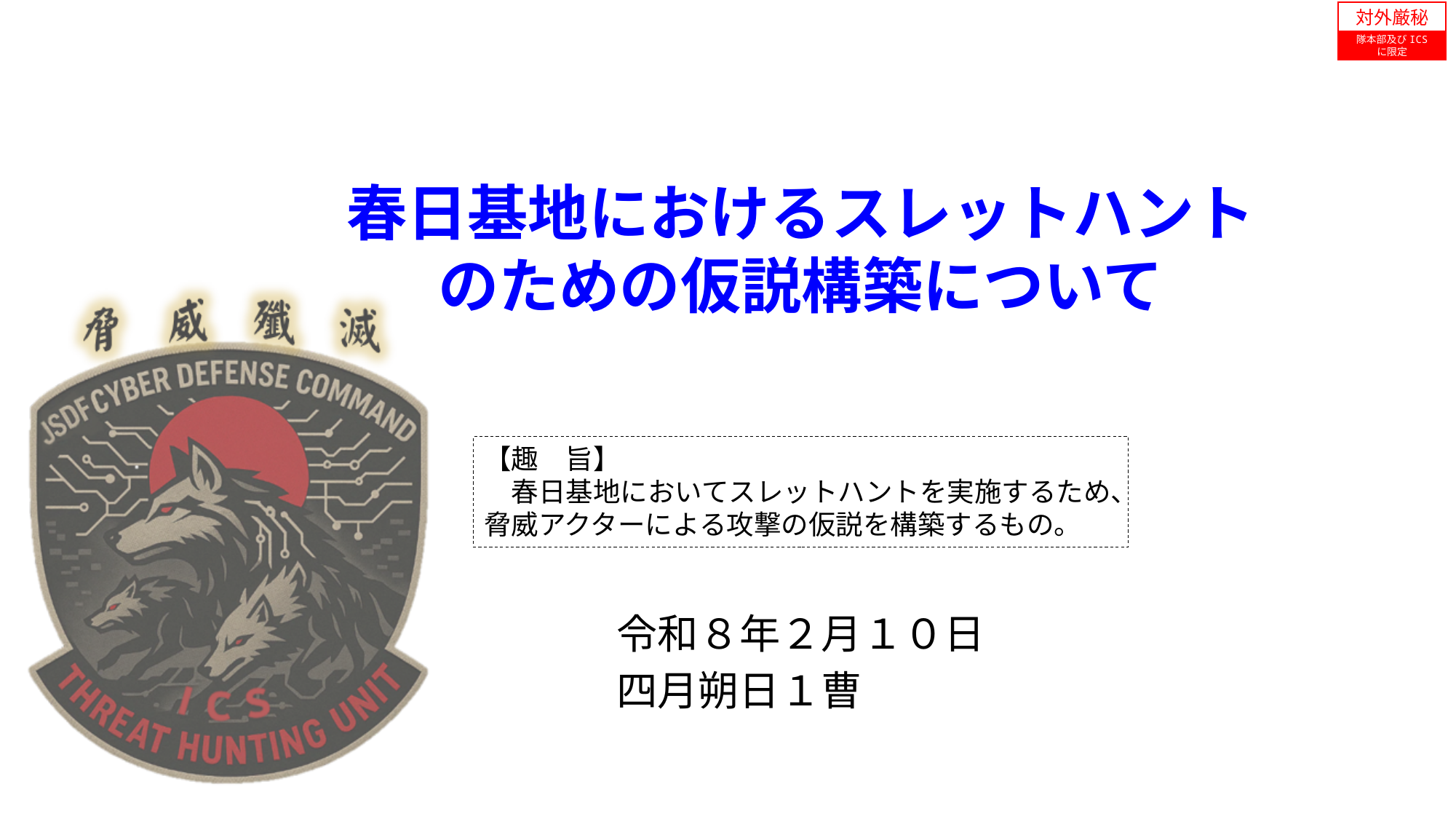

対外厳秘
隊本部及びICS
に限定
春日基地におけるスレットハント
のための仮説構築について
【趣　旨】
　春日基地においてスレットハントを実施するため、
脅威アクターによる攻撃の仮説を構築するもの。
令和８年２月１０日
四月朔日１曹